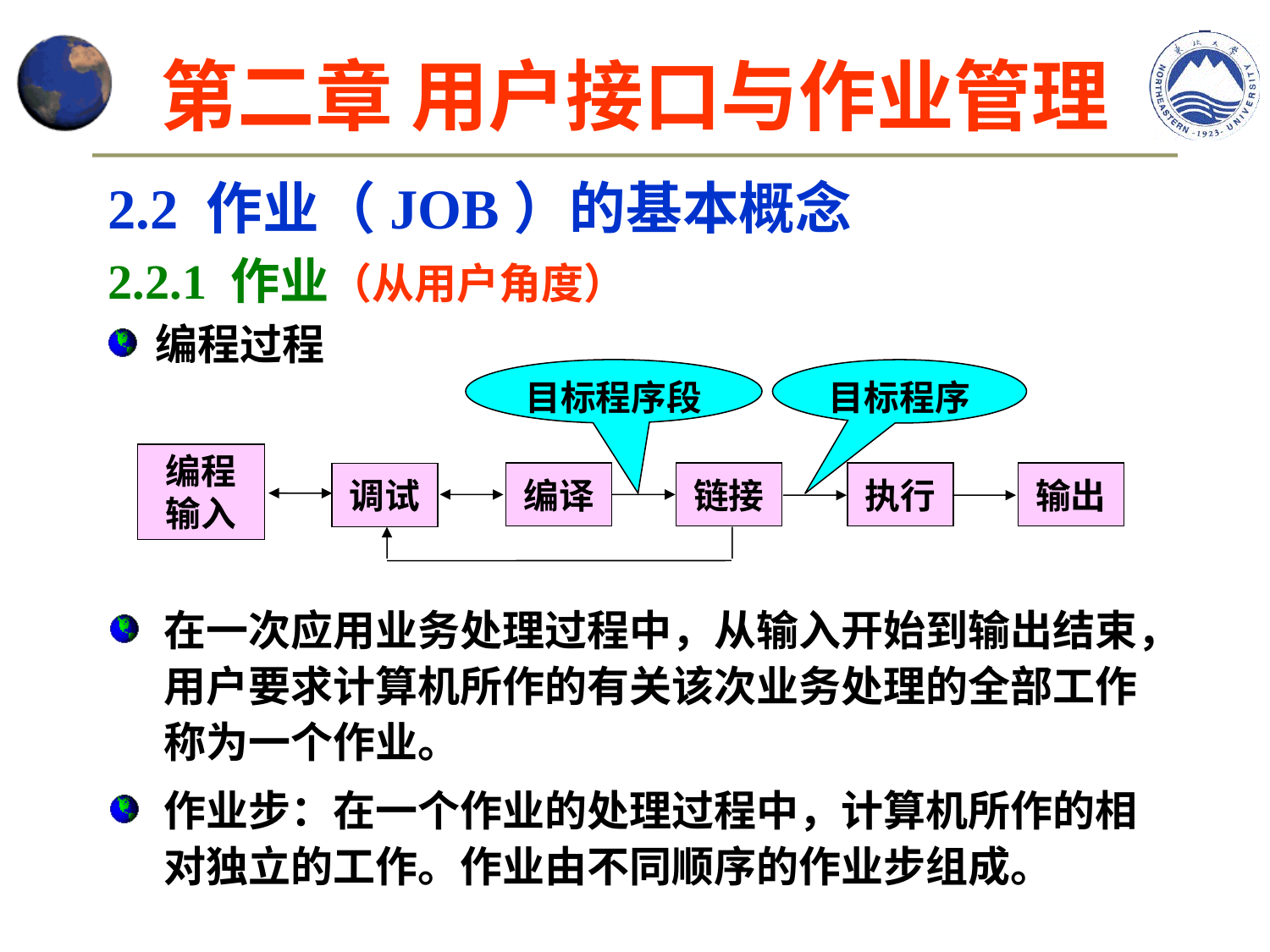

# 第二章 用户接口与作业管理
2.2 作业（JOB）的基本概念
2.2.1 作业（从用户角度）
编程过程
目标程序段
目标程序
编程
输入
编译
链接
执行
输出
调试

在一次应用业务处理过程中，从输入开始到输出结束，用户要求计算机所作的有关该次业务处理的全部工作称为一个作业。
作业步：在一个作业的处理过程中，计算机所作的相对独立的工作。作业由不同顺序的作业步组成。